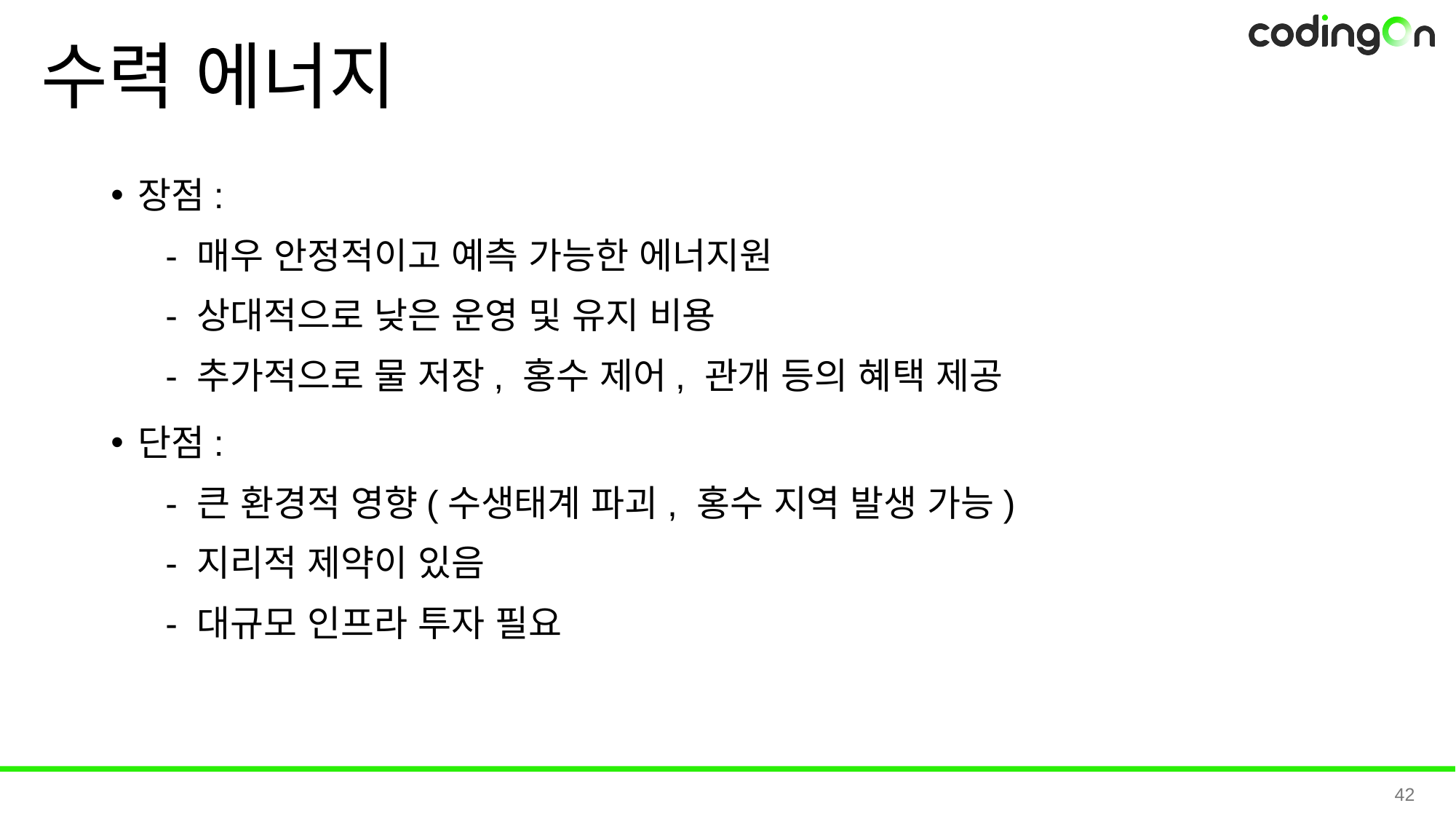

# 수력 에너지
장점:
- 매우 안정적이고 예측 가능한 에너지원
- 상대적으로 낮은 운영 및 유지 비용
- 추가적으로 물 저장, 홍수 제어, 관개 등의 혜택 제공
단점:
- 큰 환경적 영향(수생태계 파괴, 홍수 지역 발생 가능)
- 지리적 제약이 있음
- 대규모 인프라 투자 필요
42